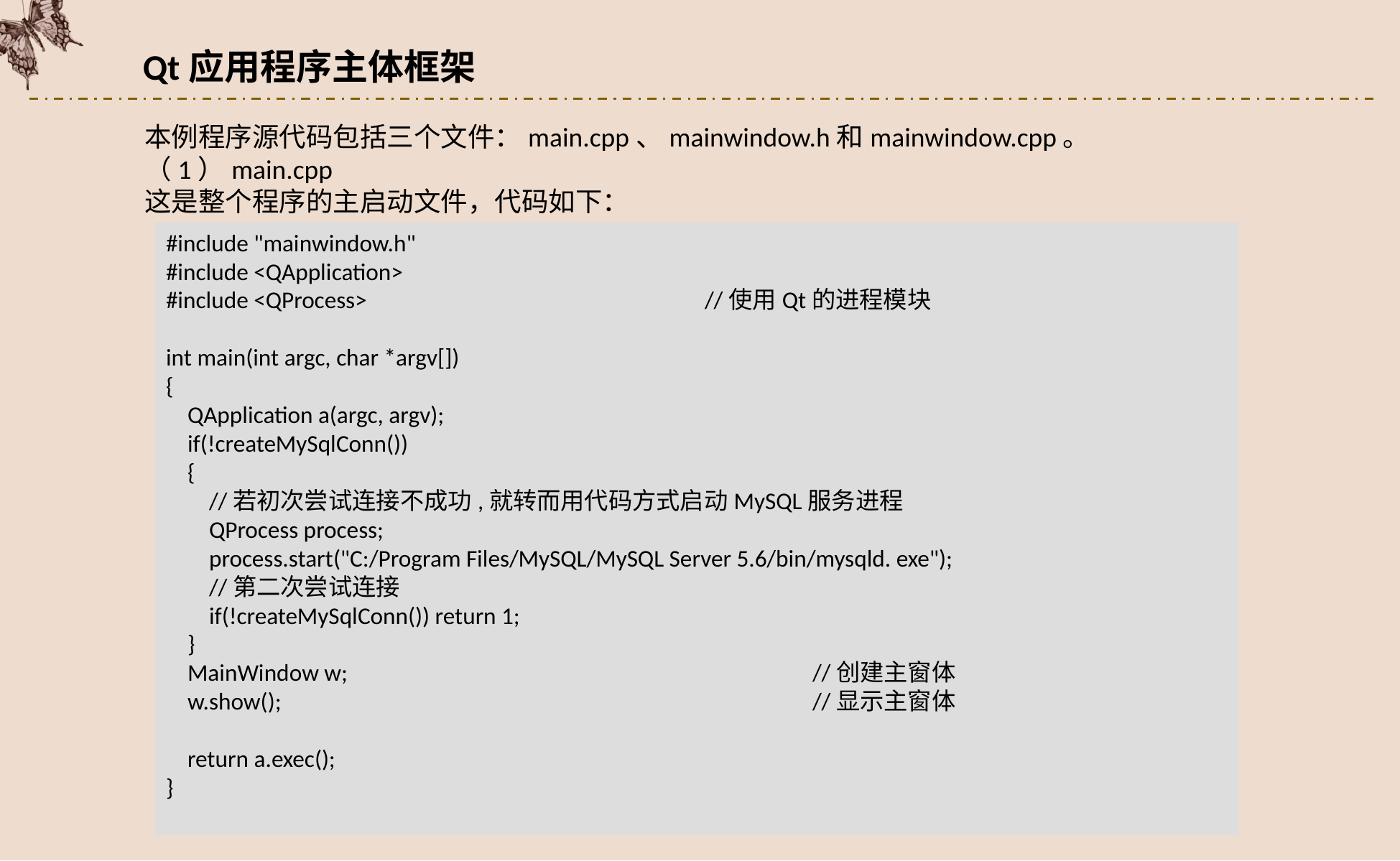

Qt应用程序主体框架
本例程序源代码包括三个文件：main.cpp、mainwindow.h和mainwindow.cpp。
（1）main.cpp
这是整个程序的主启动文件，代码如下：
#include "mainwindow.h"
#include <QApplication>
#include <QProcess>				//使用Qt的进程模块

int main(int argc, char *argv[])
{
    QApplication a(argc, argv);
    if(!createMySqlConn())
    {
        //若初次尝试连接不成功,就转而用代码方式启动MySQL服务进程
        QProcess process;
        process.start("C:/Program Files/MySQL/MySQL Server 5.6/bin/mysqld. exe");
        //第二次尝试连接
        if(!createMySqlConn()) return 1;
    }
    MainWindow w;					//创建主窗体
    w.show();					//显示主窗体

    return a.exec();
}